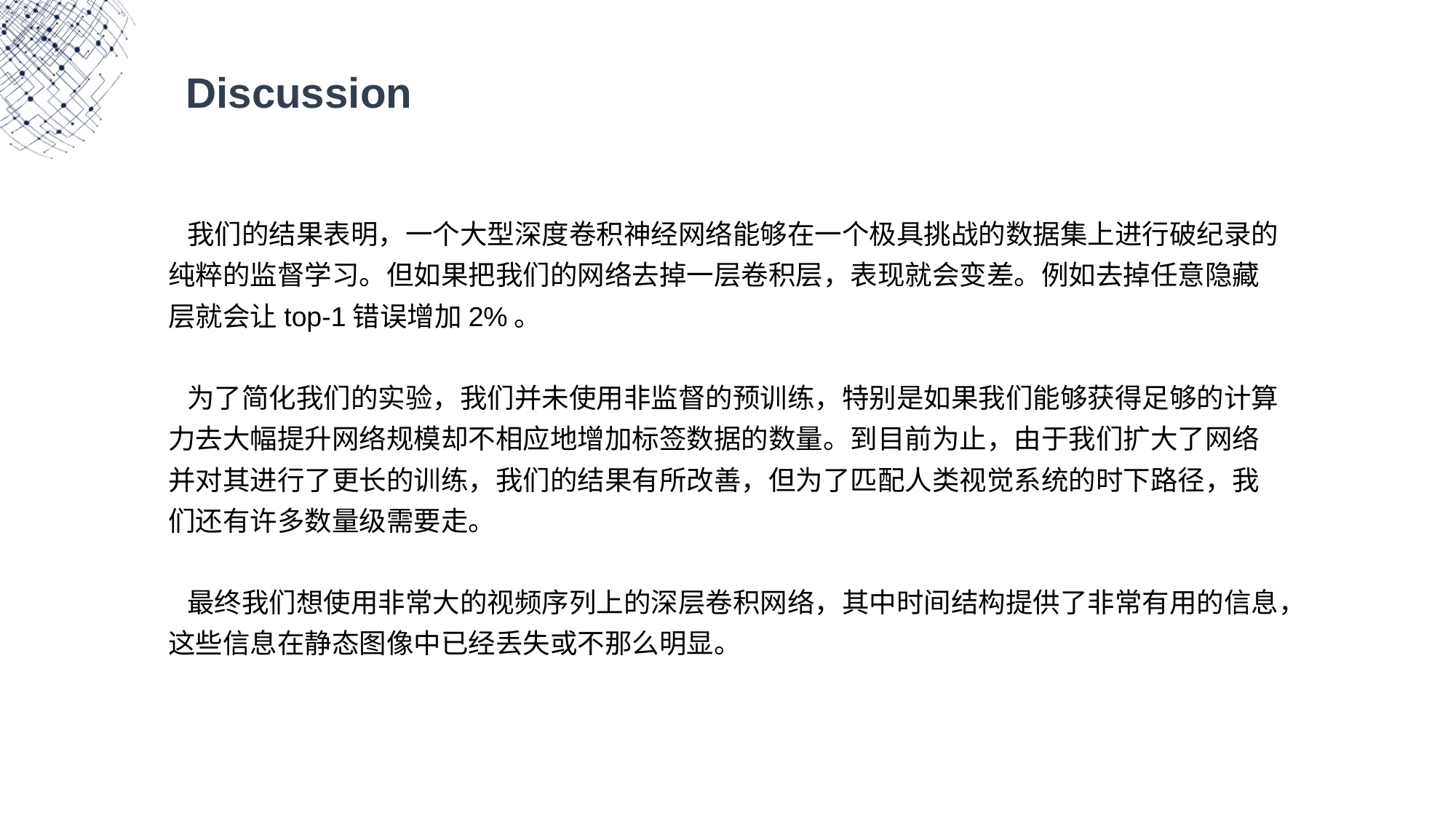

Discussion
  我们的结果表明，一个大型深度卷积神经网络能够在一个极具挑战的数据集上进行破纪录的纯粹的监督学习。但如果把我们的网络去掉一层卷积层，表现就会变差。例如去掉任意隐藏层就会让top-1错误增加2%。

  为了简化我们的实验，我们并未使用非监督的预训练，特别是如果我们能够获得足够的计算力去大幅提升网络规模却不相应地增加标签数据的数量。到目前为止，由于我们扩大了网络并对其进行了更长的训练，我们的结果有所改善，但为了匹配人类视觉系统的时下路径，我们还有许多数量级需要走。

  最终我们想使用非常大的视频序列上的深层卷积网络，其中时间结构提供了非常有用的信息，这些信息在静态图像中已经丢失或不那么明显。